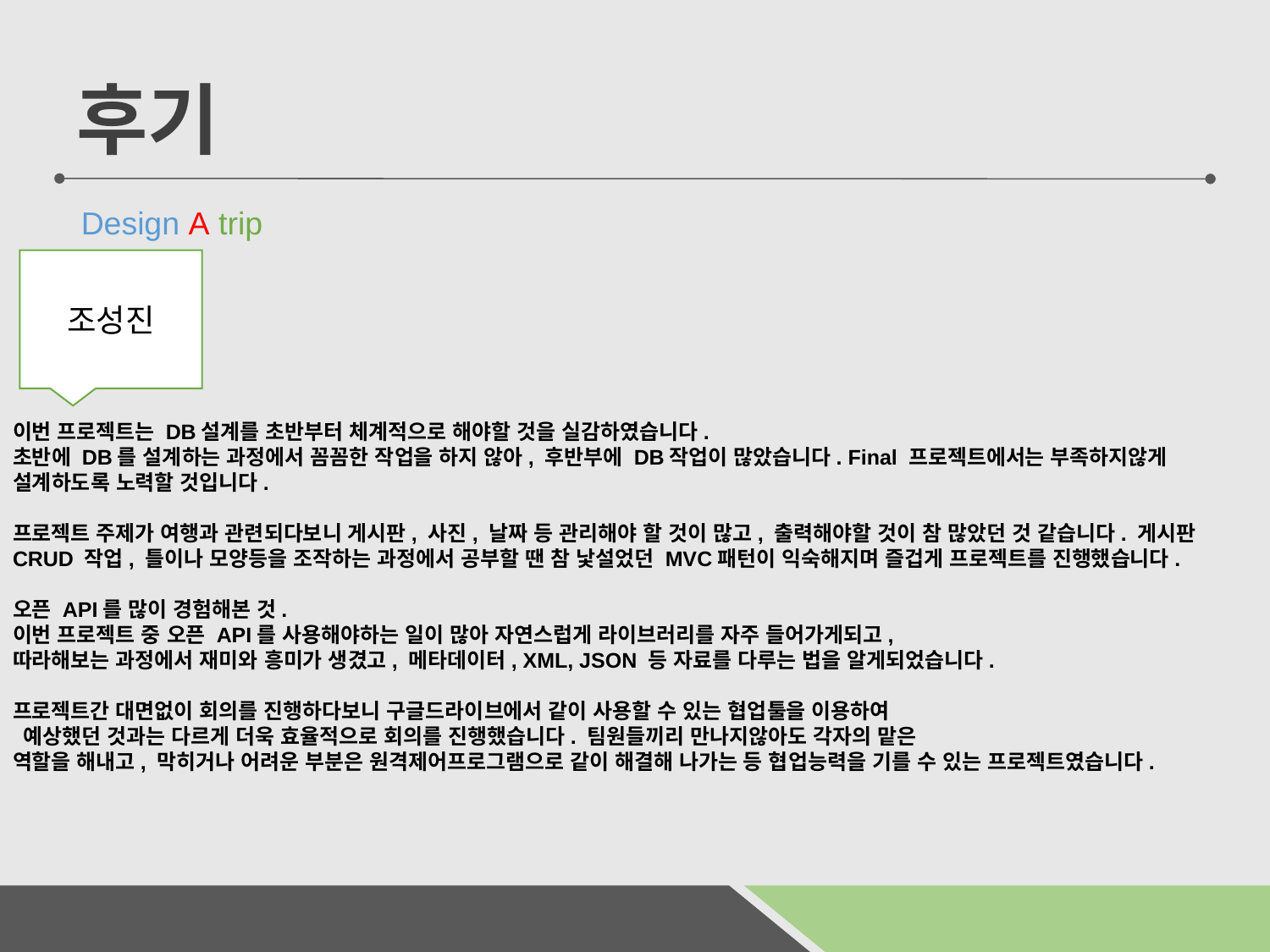

이번 프로젝트는 DB설계를 초반부터 체계적으로 해야할 것을 실감하였습니다.
초반에 DB를 설계하는 과정에서 꼼꼼한 작업을 하지 않아, 후반부에 DB작업이 많았습니다. Final 프로젝트에서는 부족하지않게 설계하도록 노력할 것입니다.

프로젝트 주제가 여행과 관련되다보니 게시판, 사진, 날짜 등 관리해야 할 것이 많고, 출력해야할 것이 참 많았던 것 같습니다. 게시판 CRUD 작업, 틀이나 모양등을 조작하는 과정에서 공부할 땐 참 낯설었던 MVC패턴이 익숙해지며 즐겁게 프로젝트를 진행했습니다.

오픈 API를 많이 경험해본 것.
이번 프로젝트 중 오픈 API를 사용해야하는 일이 많아 자연스럽게 라이브러리를 자주 들어가게되고,
따라해보는 과정에서 재미와 흥미가 생겼고, 메타데이터, XML, JSON 등 자료를 다루는 법을 알게되었습니다.

프로젝트간 대면없이 회의를 진행하다보니 구글드라이브에서 같이 사용할 수 있는 협업툴을 이용하여
 예상했던 것과는 다르게 더욱 효율적으로 회의를 진행했습니다. 팀원들끼리 만나지않아도 각자의 맡은
역할을 해내고, 막히거나 어려운 부분은 원격제어프로그램으로 같이 해결해 나가는 등 협업능력을 기를 수 있는 프로젝트였습니다.

후기
 Design A trip
조성진